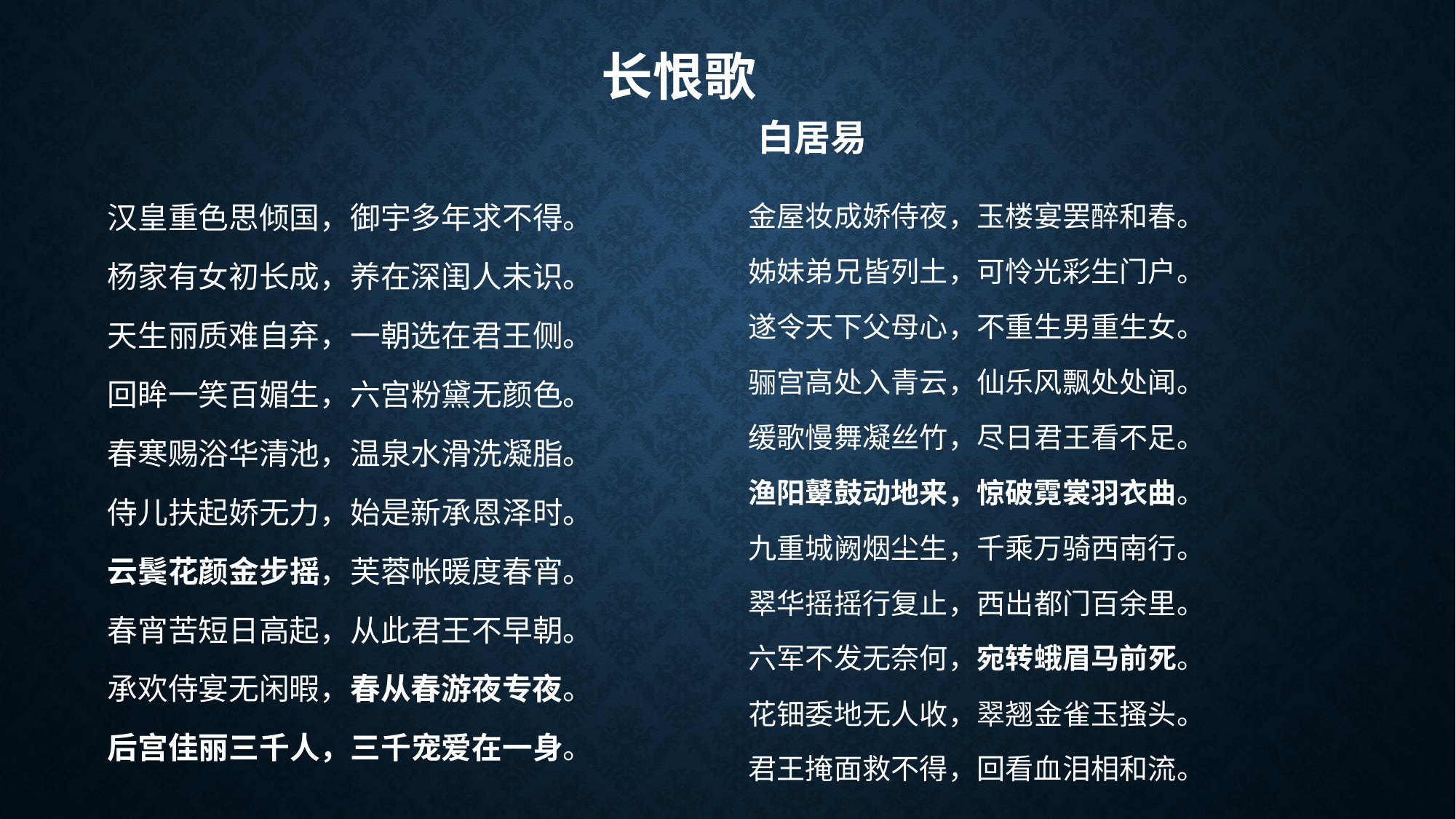

# 长恨歌 白居易
金屋妆成娇侍夜，玉楼宴罢醉和春。
姊妹弟兄皆列土，可怜光彩生门户。
遂令天下父母心，不重生男重生女。
骊宫高处入青云，仙乐风飘处处闻。
缓歌慢舞凝丝竹，尽日君王看不足。
渔阳鼙鼓动地来，惊破霓裳羽衣曲。
九重城阙烟尘生，千乘万骑西南行。
翠华摇摇行复止，西出都门百余里。
六军不发无奈何，宛转蛾眉马前死。
花钿委地无人收，翠翘金雀玉搔头。
君王掩面救不得，回看血泪相和流。

汉皇重色思倾国，御宇多年求不得。
杨家有女初长成，养在深闺人未识。
天生丽质难自弃，一朝选在君王侧。
回眸一笑百媚生，六宫粉黛无颜色。
春寒赐浴华清池，温泉水滑洗凝脂。
侍儿扶起娇无力，始是新承恩泽时。
云鬓花颜金步摇，芙蓉帐暖度春宵。
春宵苦短日高起，从此君王不早朝。
承欢侍宴无闲暇，春从春游夜专夜。
后宫佳丽三千人，三千宠爱在一身。